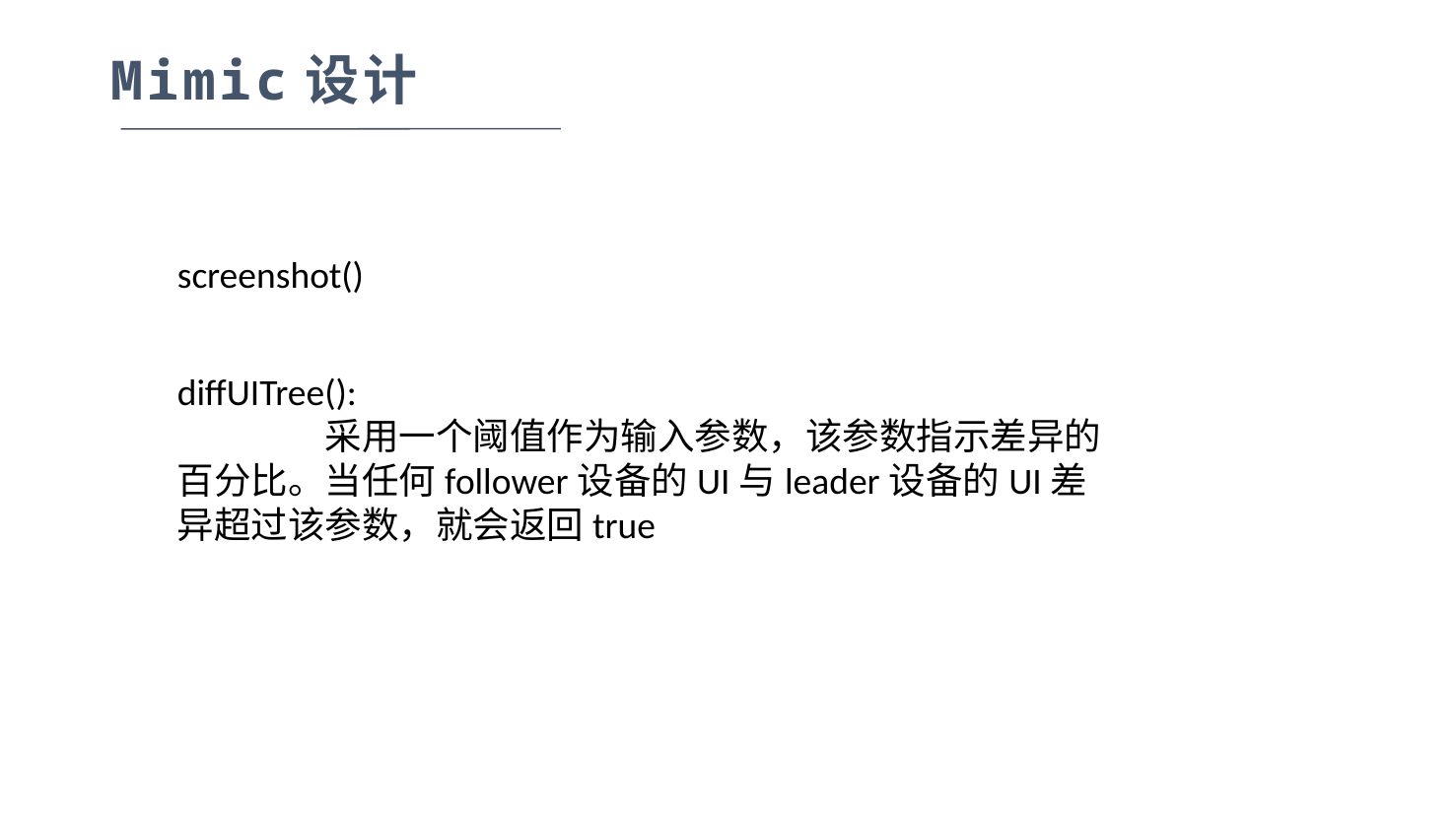

Mimic设计
screenshot()
diffUITree():
	采用一个阈值作为输入参数，该参数指示差异的百分比。当任何follower设备的UI与leader设备的UI差异超过该参数，就会返回true